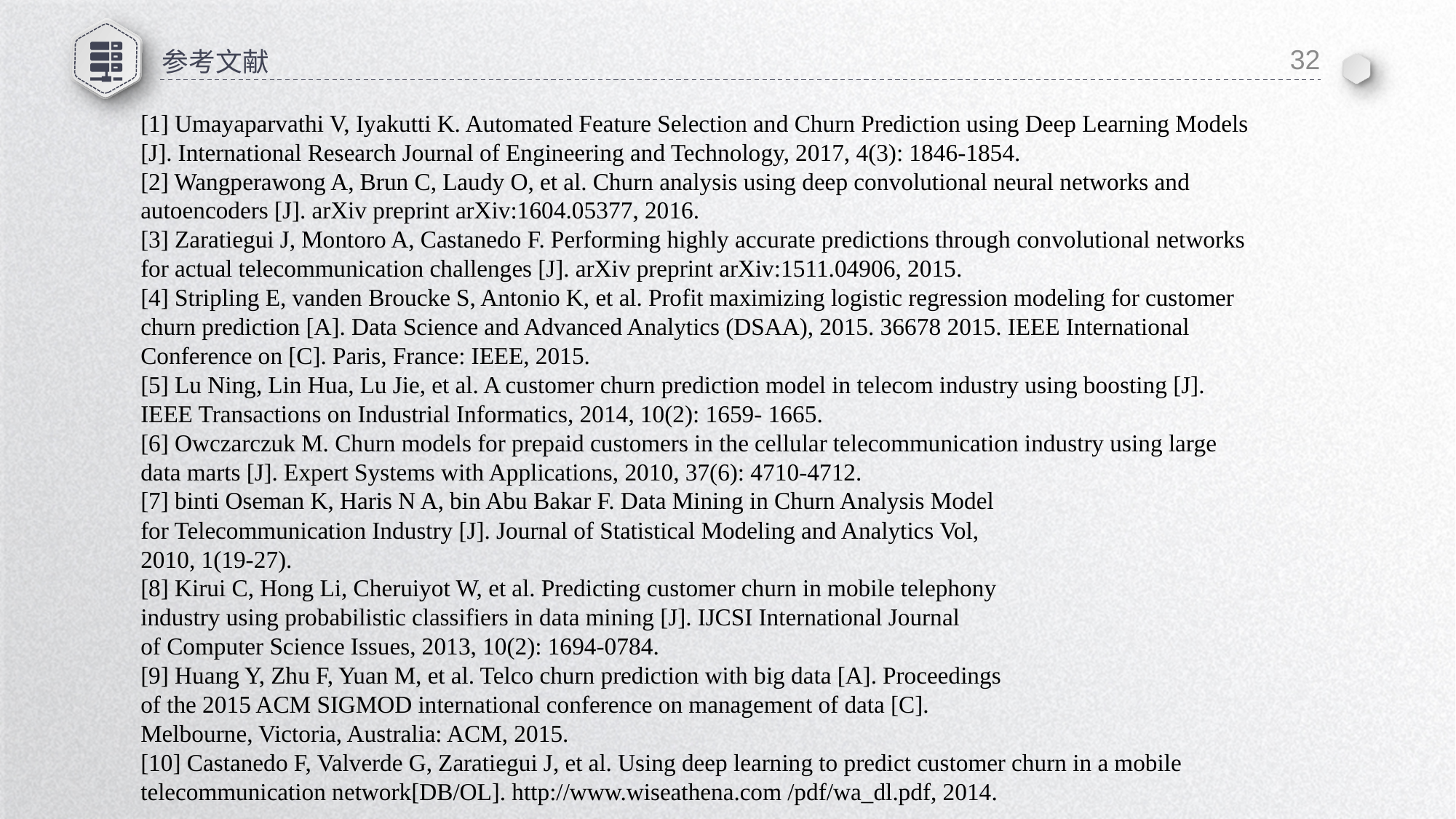

32
# 参考文献
[1] Umayaparvathi V, Iyakutti K. Automated Feature Selection and Churn Prediction using Deep Learning Models [J]. International Research Journal of Engineering and Technology, 2017, 4(3): 1846-1854.
[2] Wangperawong A, Brun C, Laudy O, et al. Churn analysis using deep convolutional neural networks and autoencoders [J]. arXiv preprint arXiv:1604.05377, 2016.
[3] Zaratiegui J, Montoro A, Castanedo F. Performing highly accurate predictions through convolutional networks for actual telecommunication challenges [J]. arXiv preprint arXiv:1511.04906, 2015.
[4] Stripling E, vanden Broucke S, Antonio K, et al. Profit maximizing logistic regression modeling for customer churn prediction [A]. Data Science and Advanced Analytics (DSAA), 2015. 36678 2015. IEEE International Conference on [C]. Paris, France: IEEE, 2015.
[5] Lu Ning, Lin Hua, Lu Jie, et al. A customer churn prediction model in telecom industry using boosting [J]. IEEE Transactions on Industrial Informatics, 2014, 10(2): 1659- 1665.
[6] Owczarczuk M. Churn models for prepaid customers in the cellular telecommunication industry using large data marts [J]. Expert Systems with Applications, 2010, 37(6): 4710-4712.
[7] binti Oseman K, Haris N A, bin Abu Bakar F. Data Mining in Churn Analysis Model
for Telecommunication Industry [J]. Journal of Statistical Modeling and Analytics Vol,
2010, 1(19-27).
[8] Kirui C, Hong Li, Cheruiyot W, et al. Predicting customer churn in mobile telephony
industry using probabilistic classifiers in data mining [J]. IJCSI International Journal
of Computer Science Issues, 2013, 10(2): 1694-0784.
[9] Huang Y, Zhu F, Yuan M, et al. Telco churn prediction with big data [A]. Proceedings
of the 2015 ACM SIGMOD international conference on management of data [C].
Melbourne, Victoria, Australia: ACM, 2015.
[10] Castanedo F, Valverde G, Zaratiegui J, et al. Using deep learning to predict customer churn in a mobile telecommunication network[DB/OL]. http://www.wiseathena.com /pdf/wa_dl.pdf, 2014.